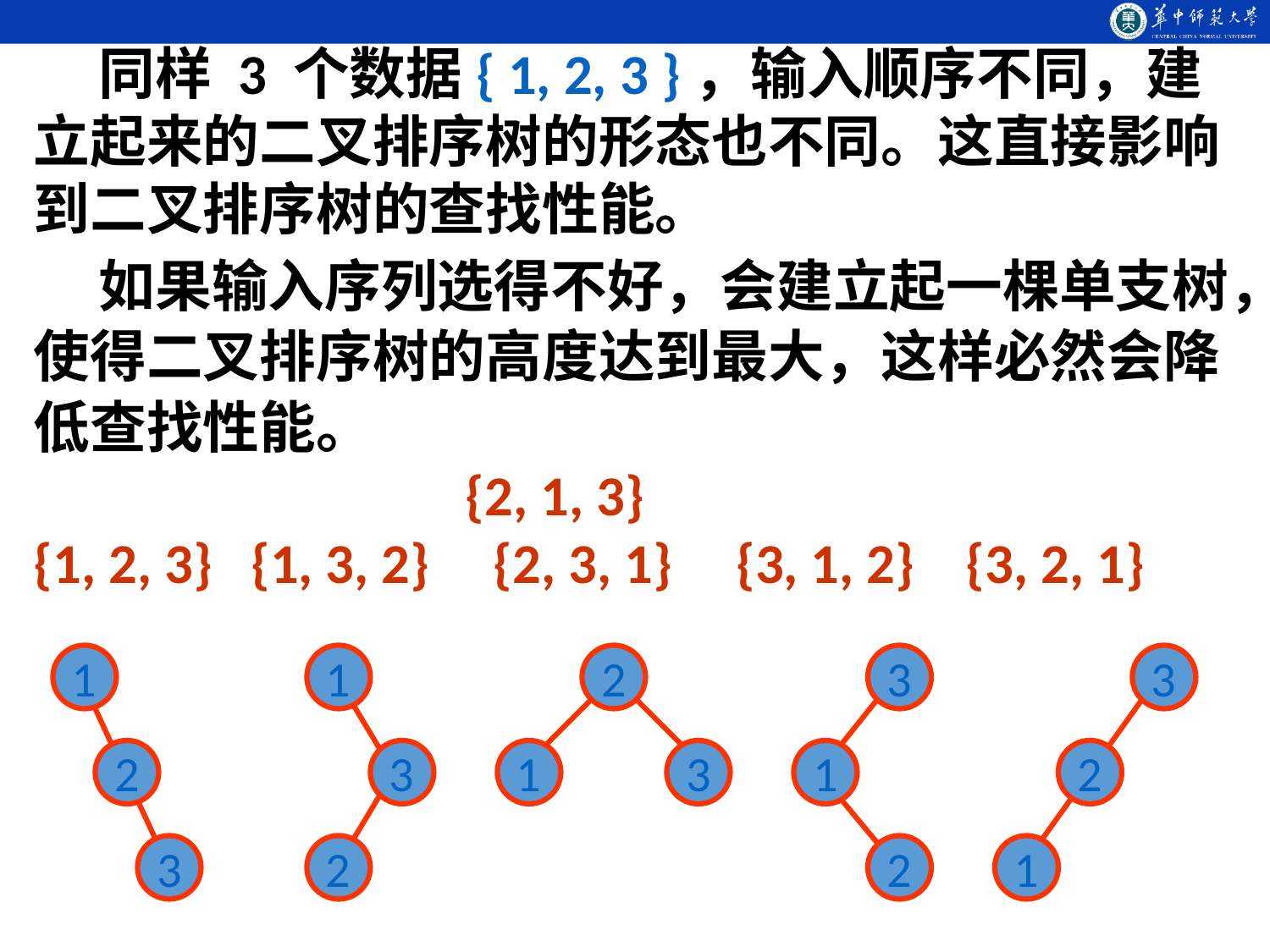

同样 3 个数据{ 1, 2, 3 }，输入顺序不同，建立起来的二叉排序树的形态也不同。这直接影响到二叉排序树的查找性能。
    如果输入序列选得不好，会建立起一棵单支树，使得二叉排序树的高度达到最大，这样必然会降低查找性能。
                                  {2, 1, 3}
{1, 2, 3}   {1, 3, 2}     {2, 3, 1}     {3, 1, 2}    {3, 2, 1}
1
1
2
3
3

2
3
1
3
1
2

3
2
2
1